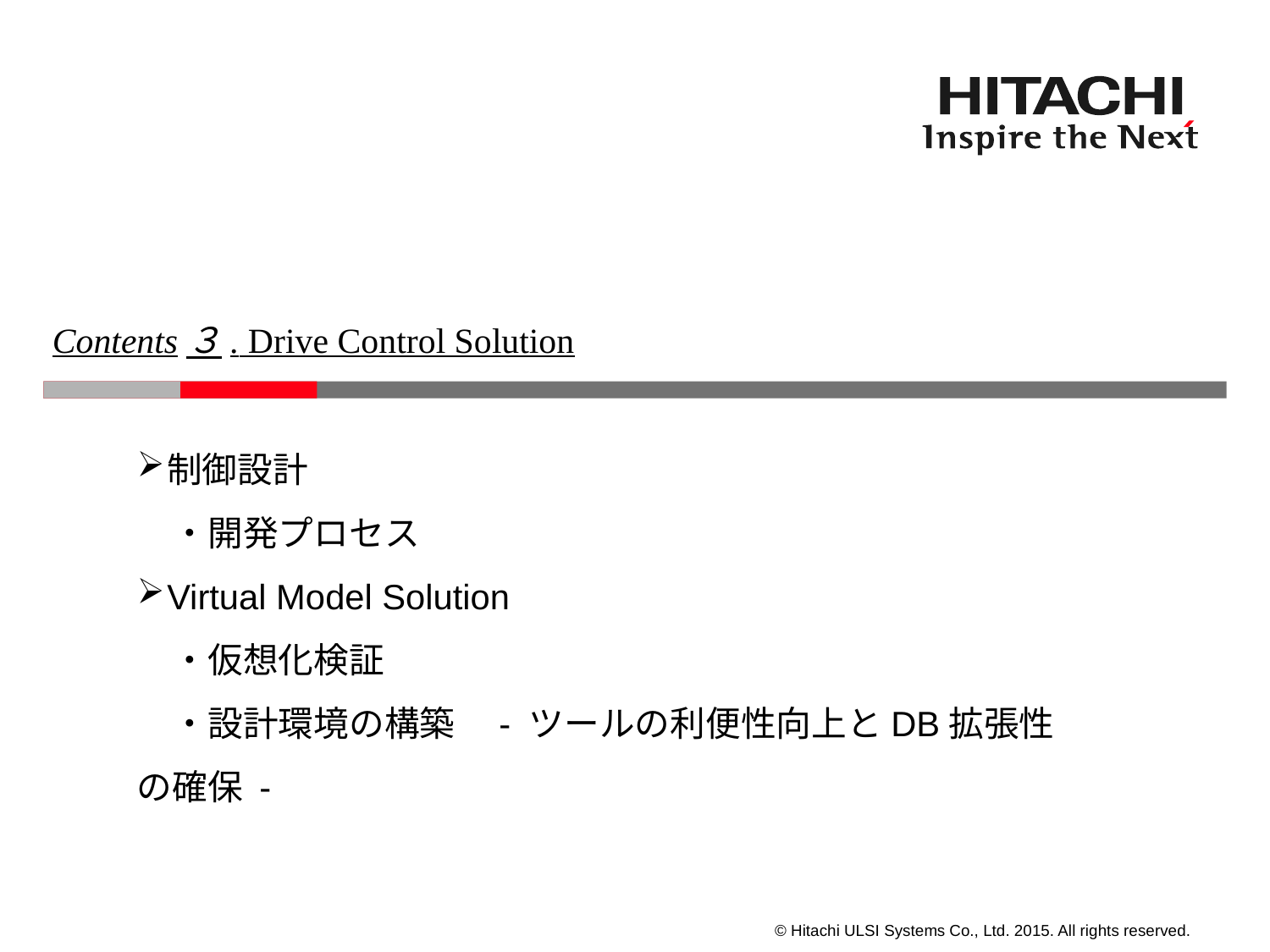

Contents３. Drive Control Solution
制御設計
　・開発プロセス
Virtual Model Solution
　・仮想化検証
　・設計環境の構築　- ツールの利便性向上とDB拡張性の確保 -